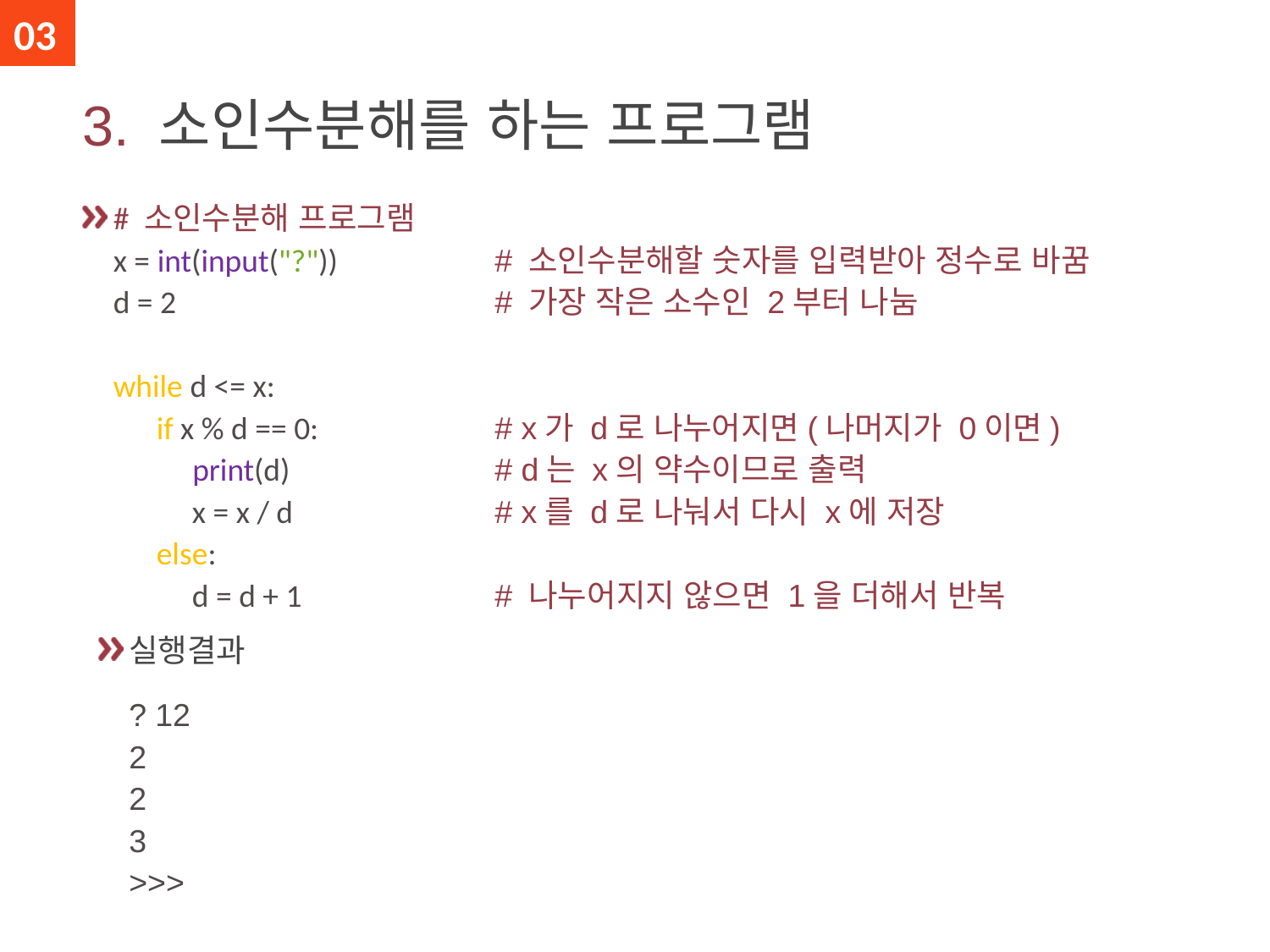

03
# 3. 소인수분해를 하는 프로그램
# 소인수분해할 숫자를 입력받아 정수로 바꿈
# 가장 작은 소수인 2부터 나눔
# x가 d로 나누어지면(나머지가 0이면)
# d는 x의 약수이므로 출력
# x를 d로 나눠서 다시 x에 저장
# 나누어지지 않으면 1을 더해서 반복
# 소인수분해 프로그램 x = int(input("?")) d = 2 while d <= x: if x % d == 0: print(d) x = x / d else: d = d + 1
실행결과
? 12
2
2
3
>>>